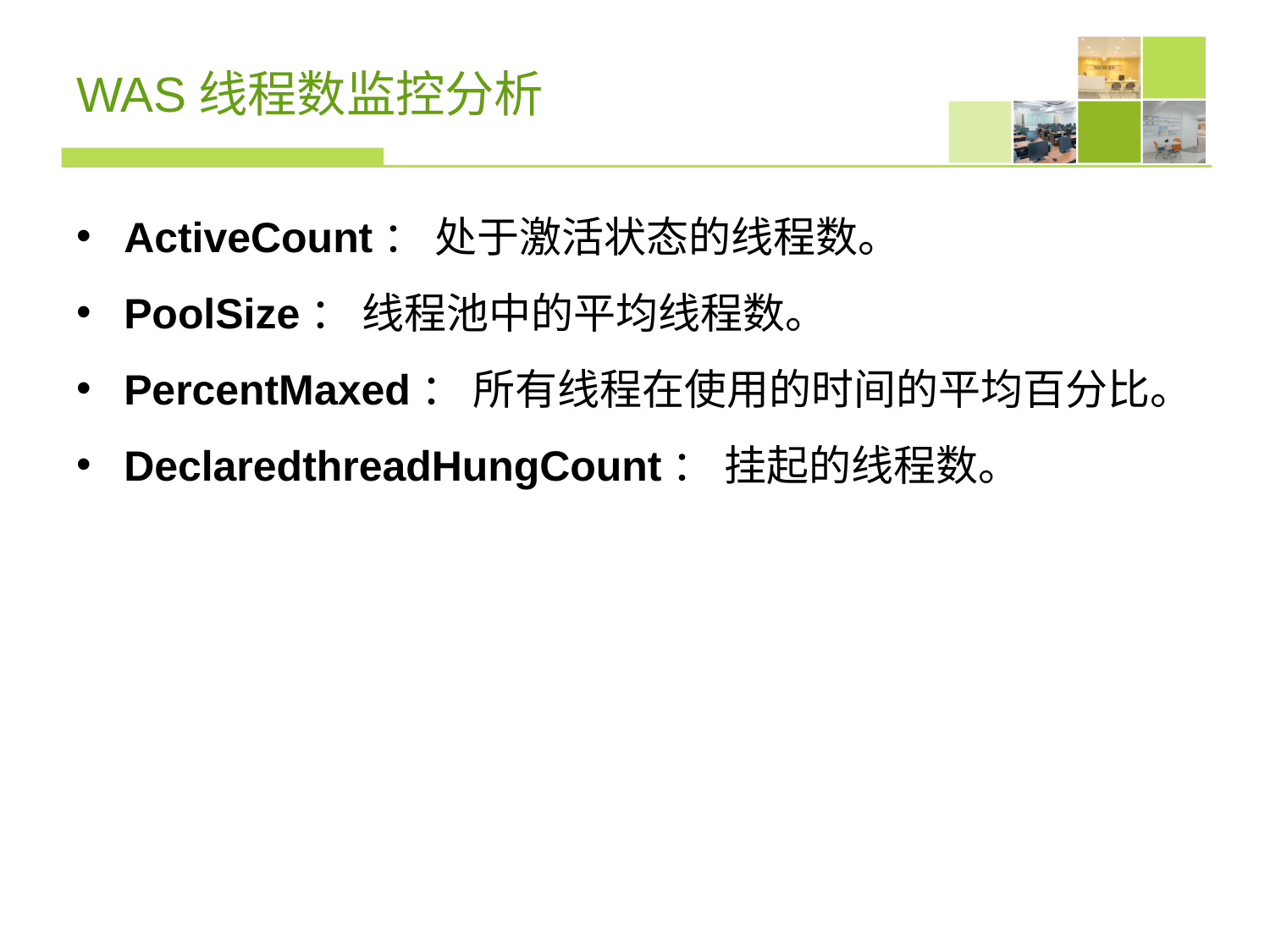

# WAS线程数监控分析
ActiveCount： 处于激活状态的线程数。
PoolSize： 线程池中的平均线程数。
PercentMaxed： 所有线程在使用的时间的平均百分比。
DeclaredthreadHungCount： 挂起的线程数。